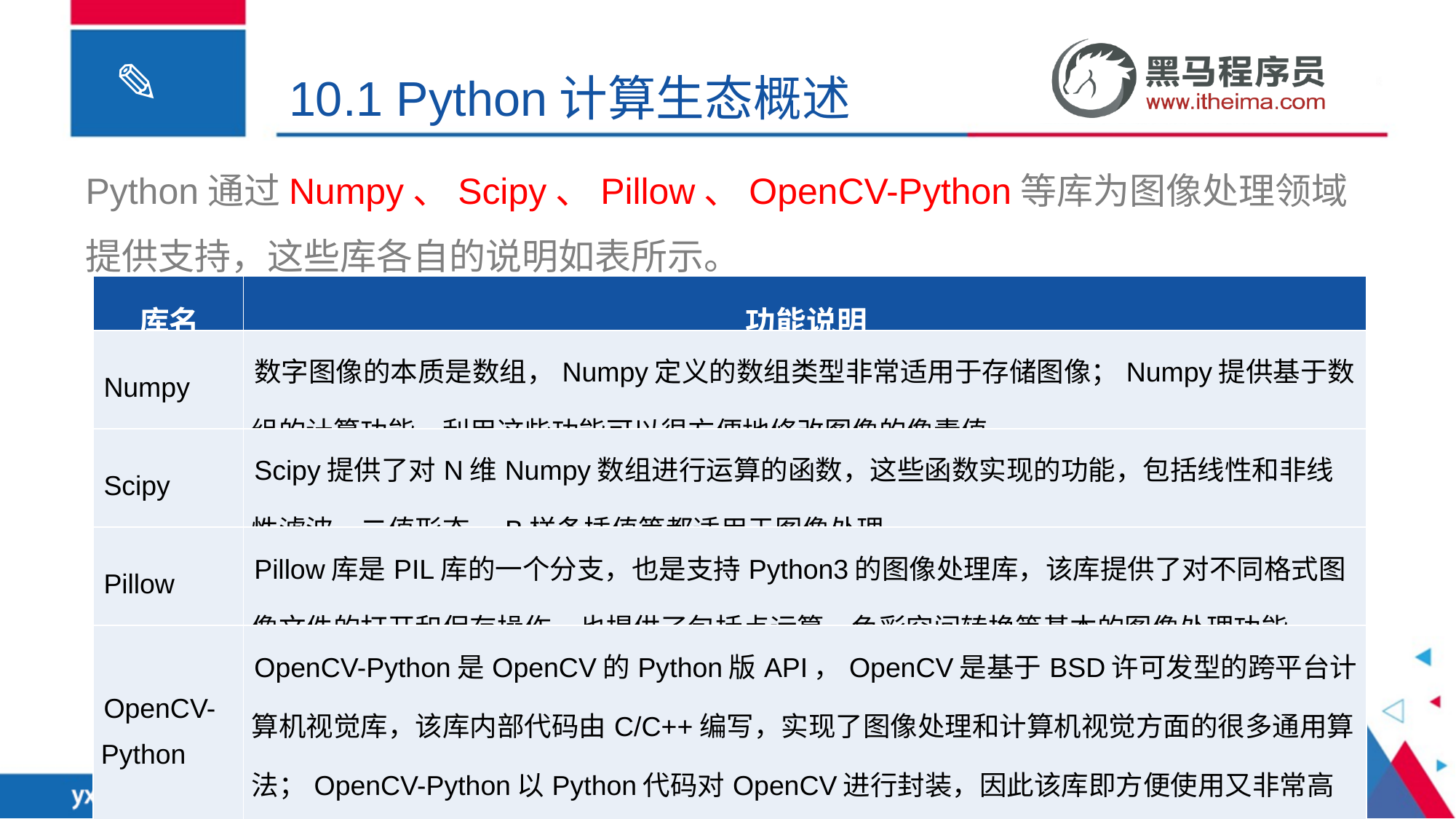

10.1 Python计算生态概述
Python通过Numpy、Scipy、Pillow、OpenCV-Python等库为图像处理领域提供支持，这些库各自的说明如表所示。
| 库名 | 功能说明 |
| --- | --- |
| Numpy | 数字图像的本质是数组，Numpy定义的数组类型非常适用于存储图像；Numpy提供基于数组的计算功能，利用这些功能可以很方便地修改图像的像素值 |
| Scipy | Scipy提供了对N维Numpy数组进行运算的函数，这些函数实现的功能，包括线性和非线性滤波、二值形态、B样条插值等都适用于图像处理 |
| Pillow | Pillow库是PIL库的一个分支，也是支持Python3的图像处理库，该库提供了对不同格式图像文件的打开和保存操作，也提供了包括点运算、色彩空间转换等基本的图像处理功能 |
| OpenCV-Python | OpenCV-Python是OpenCV的Python版API，OpenCV是基于BSD许可发型的跨平台计算机视觉库，该库内部代码由C/C++编写，实现了图像处理和计算机视觉方面的很多通用算法；OpenCV-Python以Python代码对OpenCV进行封装，因此该库即方便使用又非常高效 |